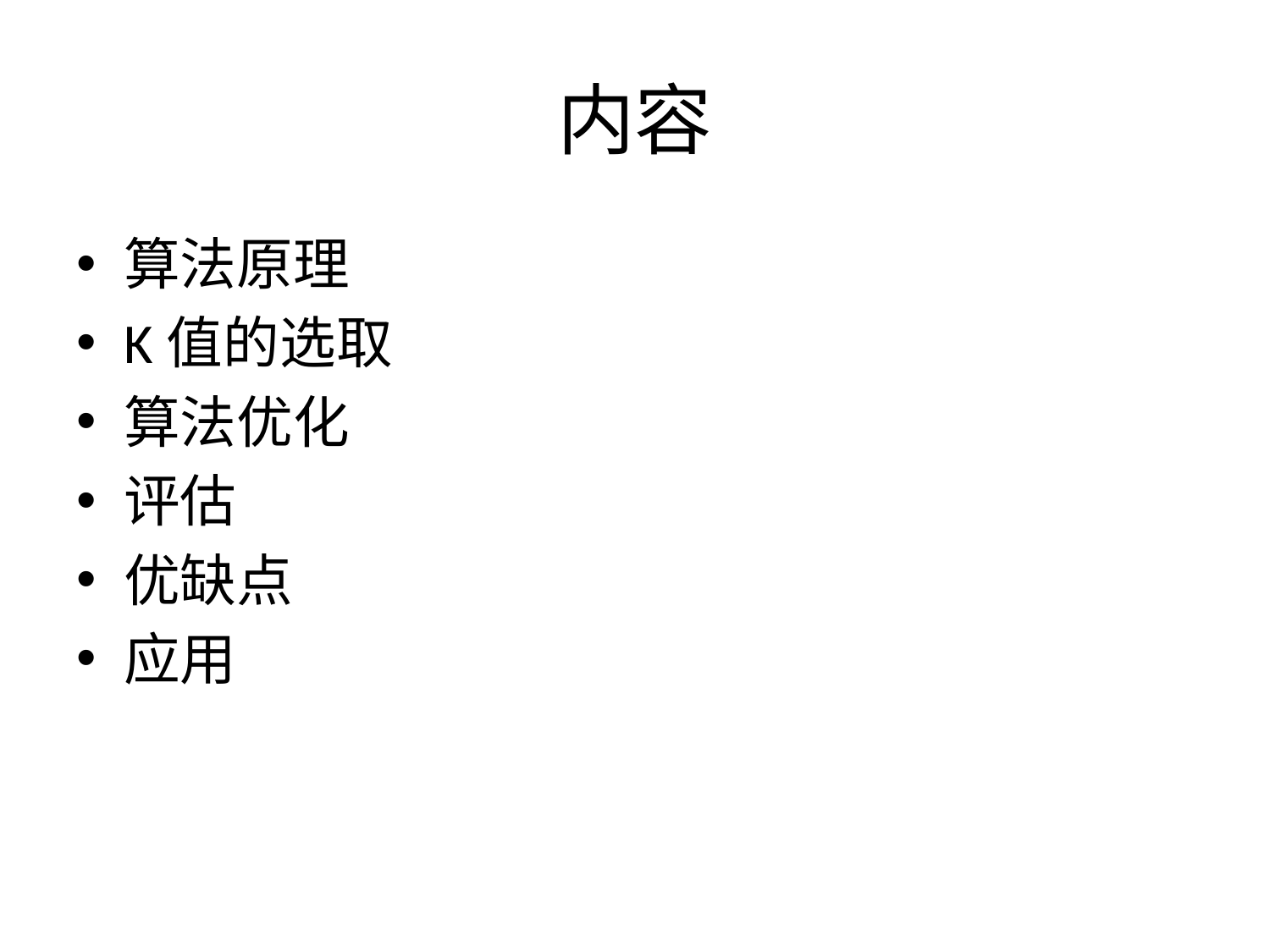

# 内容
算法原理
K值的选取
算法优化
评估
优缺点
应用